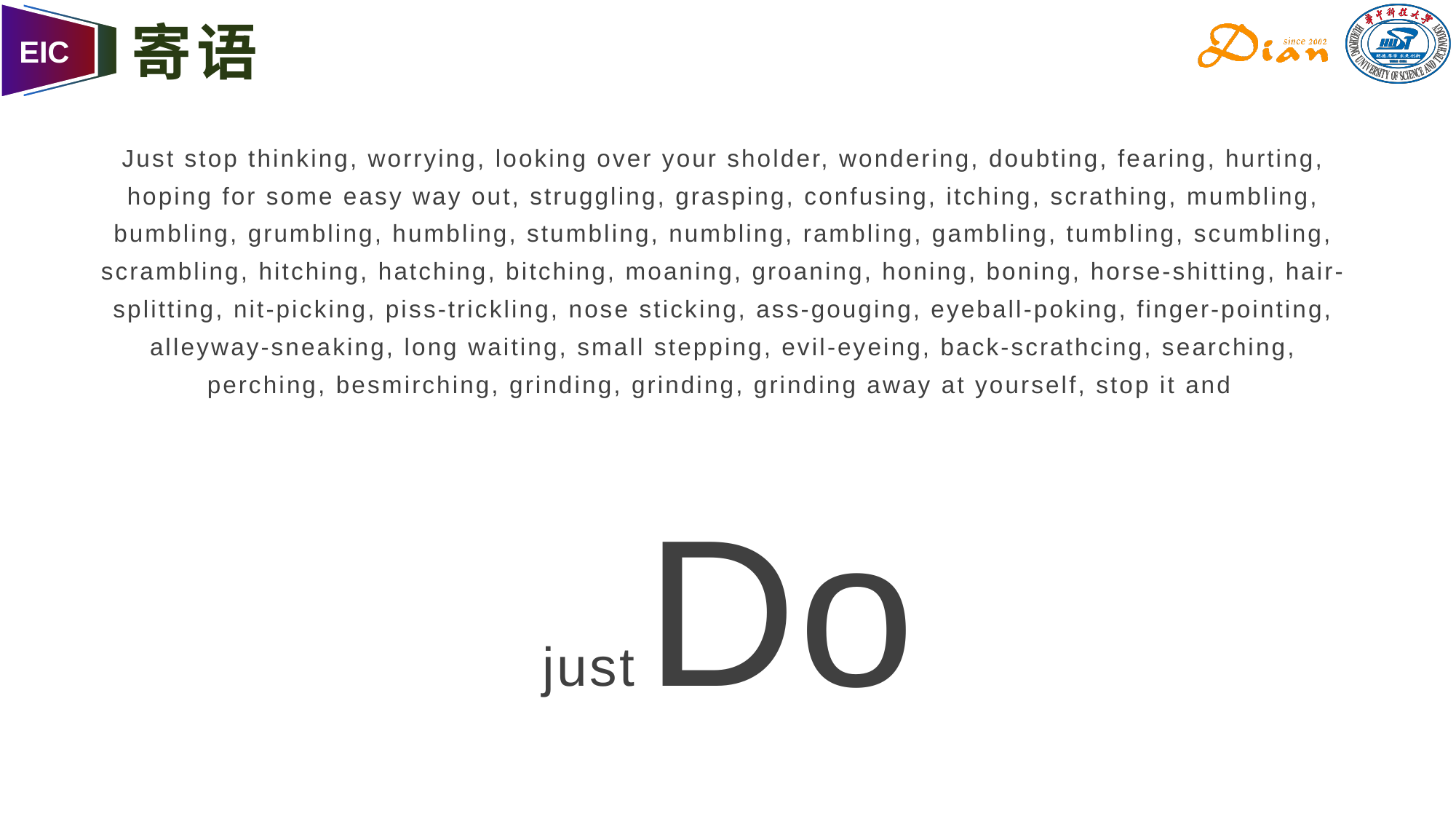

# 寄语
Just stop thinking, worrying, looking over your sholder, wondering, doubting, fearing, hurting, hoping for some easy way out, struggling, grasping, confusing, itching, scrathing, mumbling, bumbling, grumbling, humbling, stumbling, numbling, rambling, gambling, tumbling, scumbling, scrambling, hitching, hatching, bitching, moaning, groaning, honing, boning, horse-shitting, hair-splitting, nit-picking, piss-trickling, nose sticking, ass-gouging, eyeball-poking, finger-pointing, alleyway-sneaking, long waiting, small stepping, evil-eyeing, back-scrathcing, searching, perching, besmirching, grinding, grinding, grinding away at yourself, stop it and
 just Do